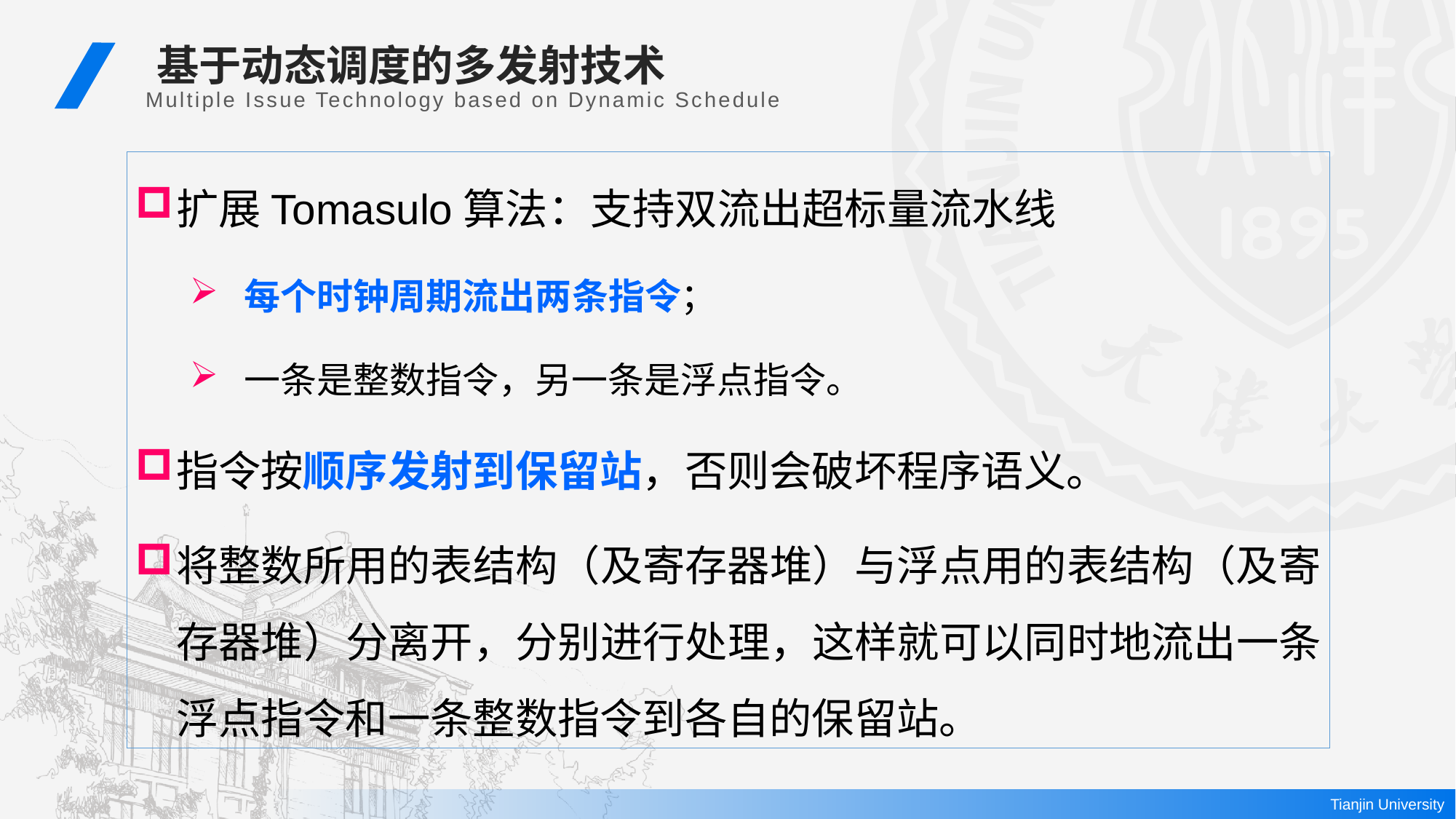

基于动态调度的多发射技术
Multiple Issue Technology based on Dynamic Schedule
扩展Tomasulo算法：支持双流出超标量流水线
每个时钟周期流出两条指令；
一条是整数指令，另一条是浮点指令。
指令按顺序发射到保留站，否则会破坏程序语义。
将整数所用的表结构（及寄存器堆）与浮点用的表结构（及寄存器堆）分离开，分别进行处理，这样就可以同时地流出一条浮点指令和一条整数指令到各自的保留站。